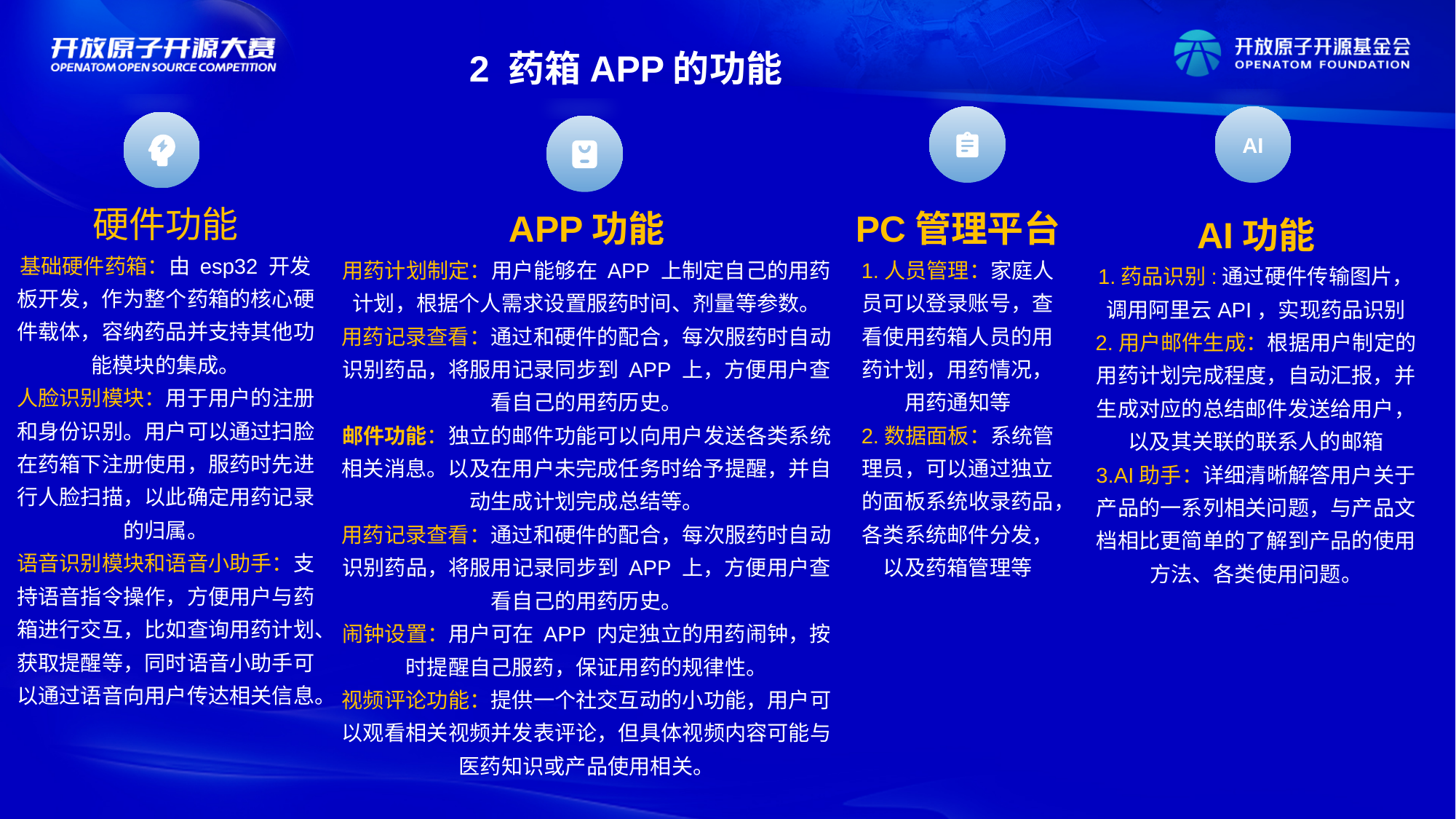

2 药箱APP的功能

AI

硬件功能
基础硬件药箱：由 esp32 开发板开发，作为整个药箱的核心硬件载体，容纳药品并支持其他功能模块的集成。
人脸识别模块：用于用户的注册和身份识别。用户可以通过扫脸在药箱下注册使用，服药时先进行人脸扫描，以此确定用药记录的归属。
语音识别模块和语音小助手：支持语音指令操作，方便用户与药箱进行交互，比如查询用药计划、获取提醒等，同时语音小助手可以通过语音向用户传达相关信息。
APP功能
用药计划制定：用户能够在 APP 上制定自己的用药计划，根据个人需求设置服药时间、剂量等参数。
用药记录查看：通过和硬件的配合，每次服药时自动识别药品，将服用记录同步到 APP 上，方便用户查看自己的用药历史。
邮件功能：独立的邮件功能可以向用户发送各类系统相关消息。以及在用户未完成任务时给予提醒，并自动生成计划完成总结等。
用药记录查看：通过和硬件的配合，每次服药时自动识别药品，将服用记录同步到 APP 上，方便用户查看自己的用药历史。
闹钟设置：用户可在 APP 内定独立的用药闹钟，按时提醒自己服药，保证用药的规律性。
视频评论功能：提供一个社交互动的小功能，用户可以观看相关视频并发表评论，但具体视频内容可能与医药知识或产品使用相关。
PC管理平台
1.人员管理：家庭人员可以登录账号，查看使用药箱人员的用药计划，用药情况，用药通知等
2.数据面板：系统管理员，可以通过独立的面板系统收录药品，各类系统邮件分发，以及药箱管理等

AI功能
1.药品识别:通过硬件传输图片，调用阿里云API，实现药品识别
2.用户邮件生成：根据用户制定的用药计划完成程度，自动汇报，并生成对应的总结邮件发送给用户，以及其关联的联系人的邮箱
3.AI助手：详细清晰解答用户关于产品的一系列相关问题，与产品文档相比更简单的了解到产品的使用方法、各类使用问题。